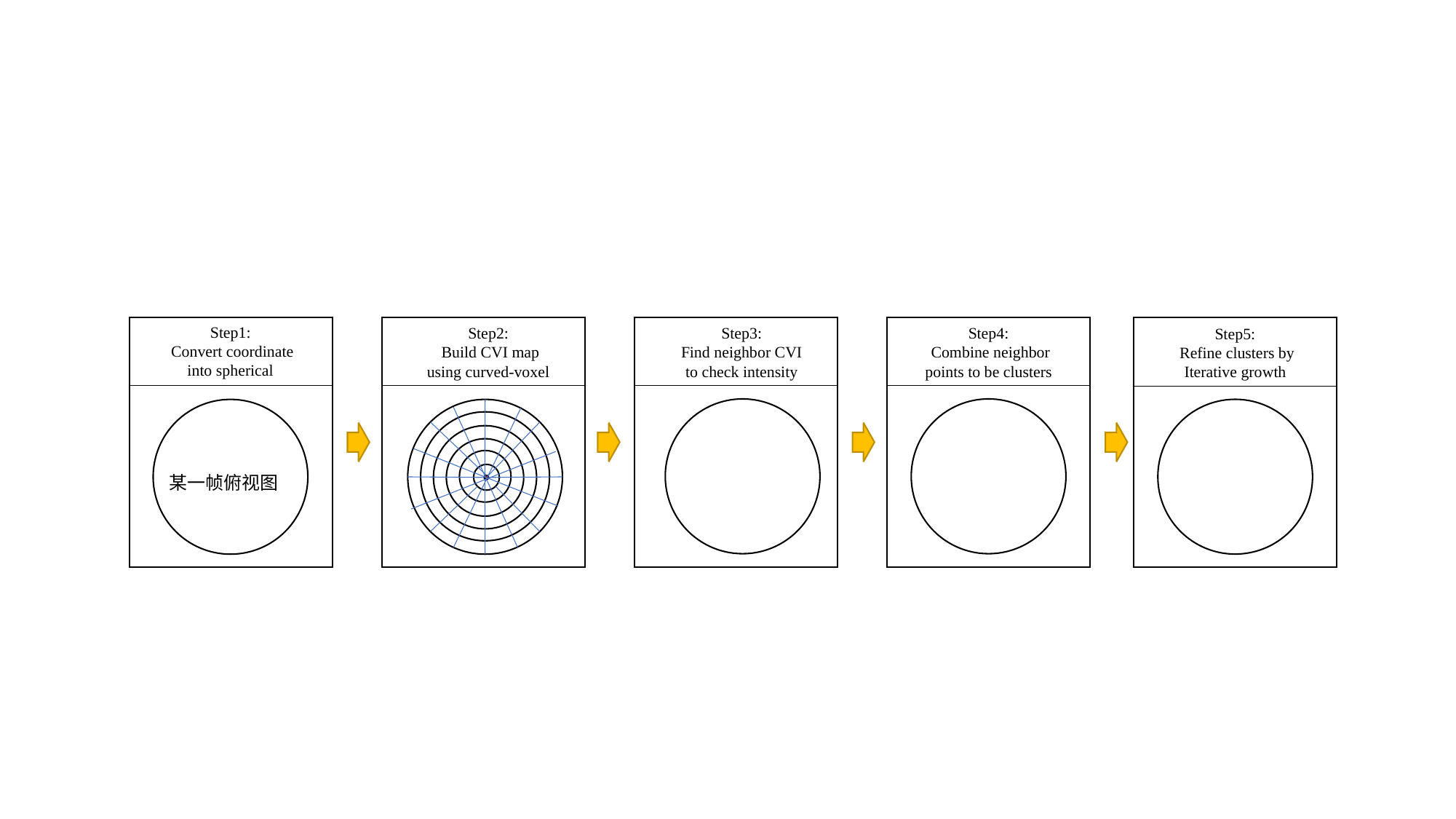

Step1:
 Convert coordinate into spherical

Step2:
 Build CVI map using curved-voxel
Step3:
 Find neighbor CVI  to check intensity
Step4:
 Combine neighbor points to be clusters

Step5:
 Refine clusters by Iterative growth

某一帧俯视图